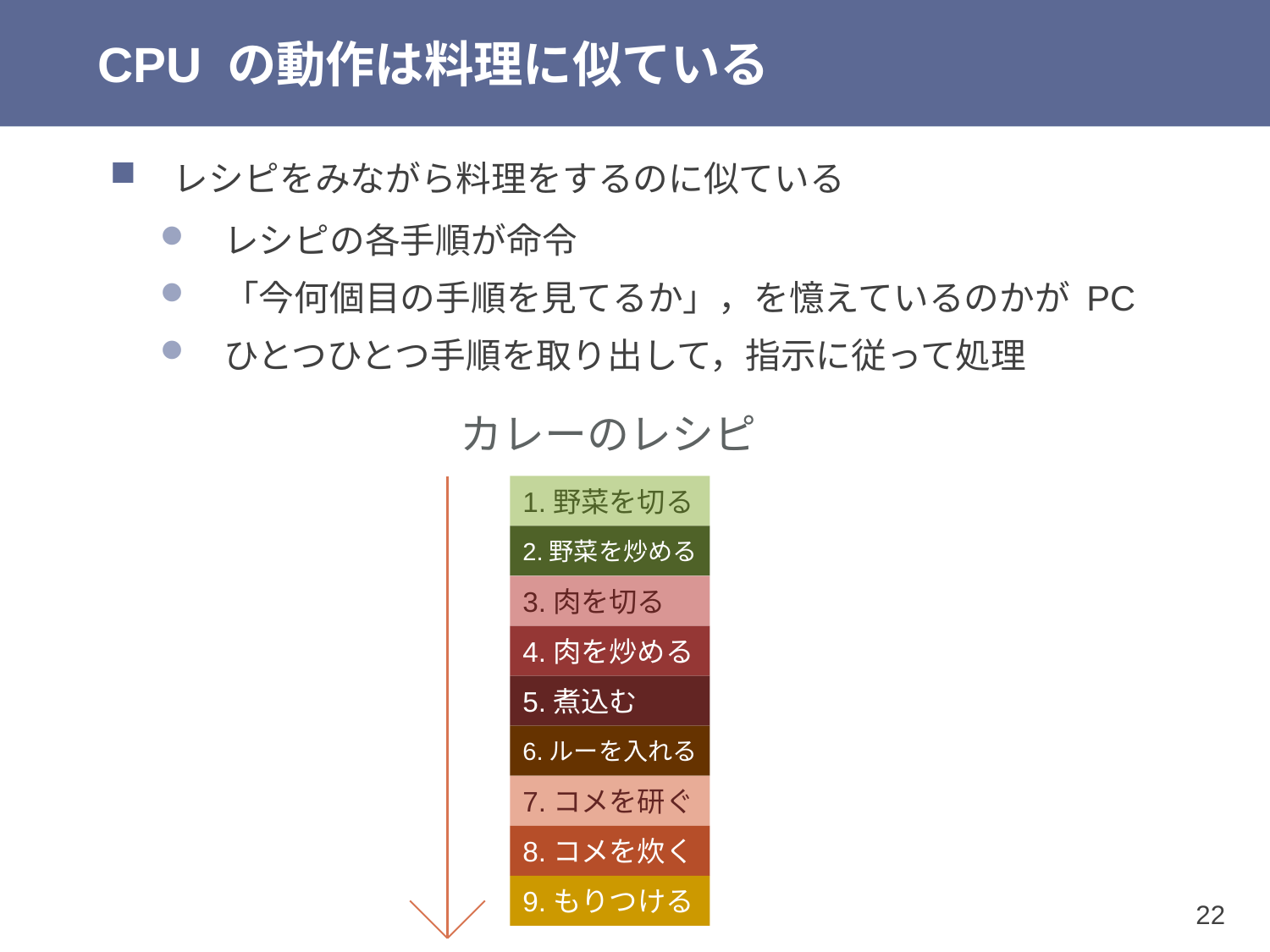

# CPU の動作は料理に似ている
レシピをみながら料理をするのに似ている
レシピの各手順が命令
「今何個目の手順を見てるか」，を憶えているのかが PC
ひとつひとつ手順を取り出して，指示に従って処理
カレーのレシピ
1.野菜を切る
2.野菜を炒める
3.肉を切る
4.肉を炒める
5.煮込む
6.ルーを入れる
7.コメを研ぐ
8.コメを炊く
9.もりつける